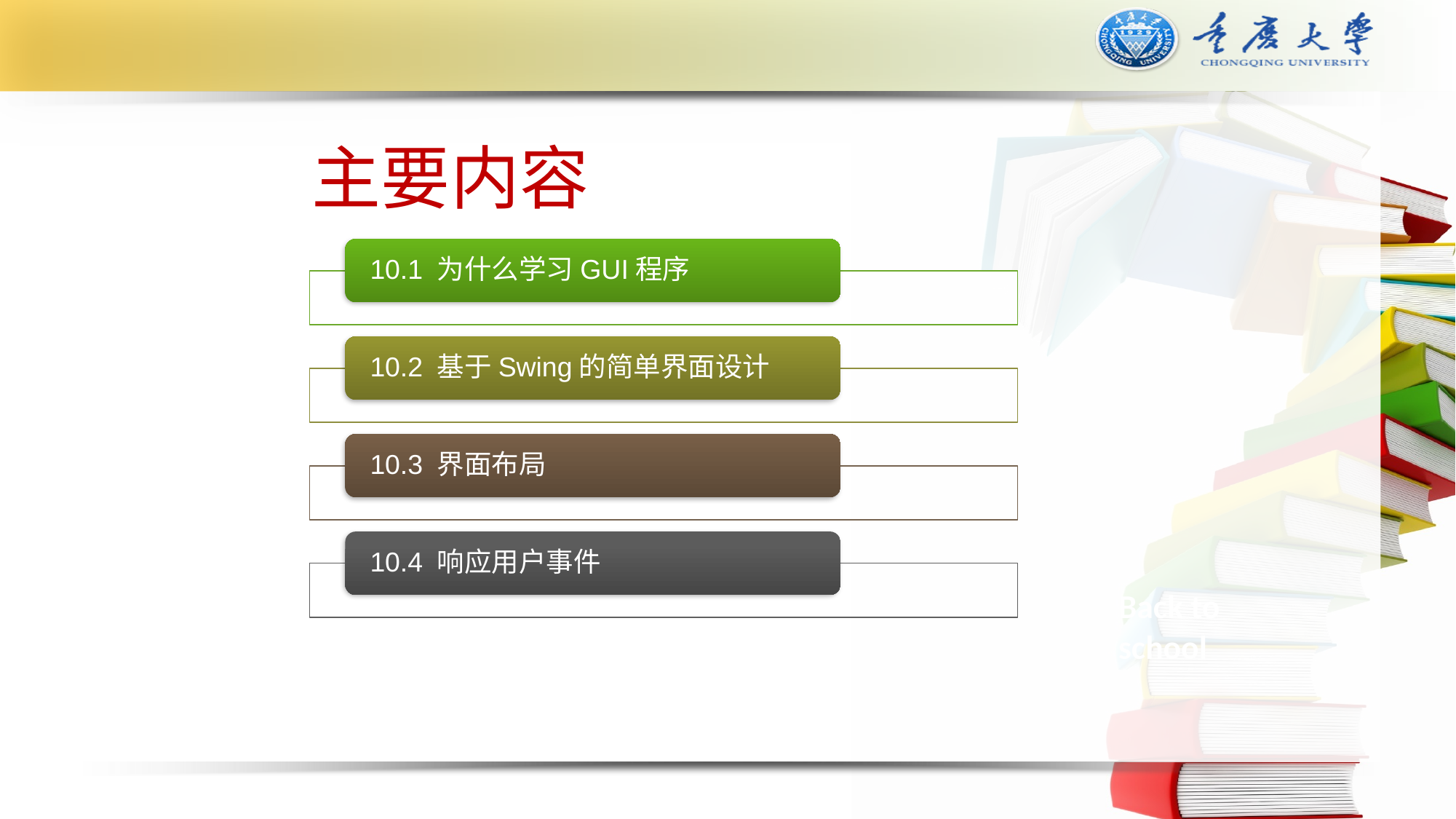

主要内容
10.1 为什么学习GUI程序
10.2 基于Swing的简单界面设计
10.3 界面布局
10.4 响应用户事件
Back to
school